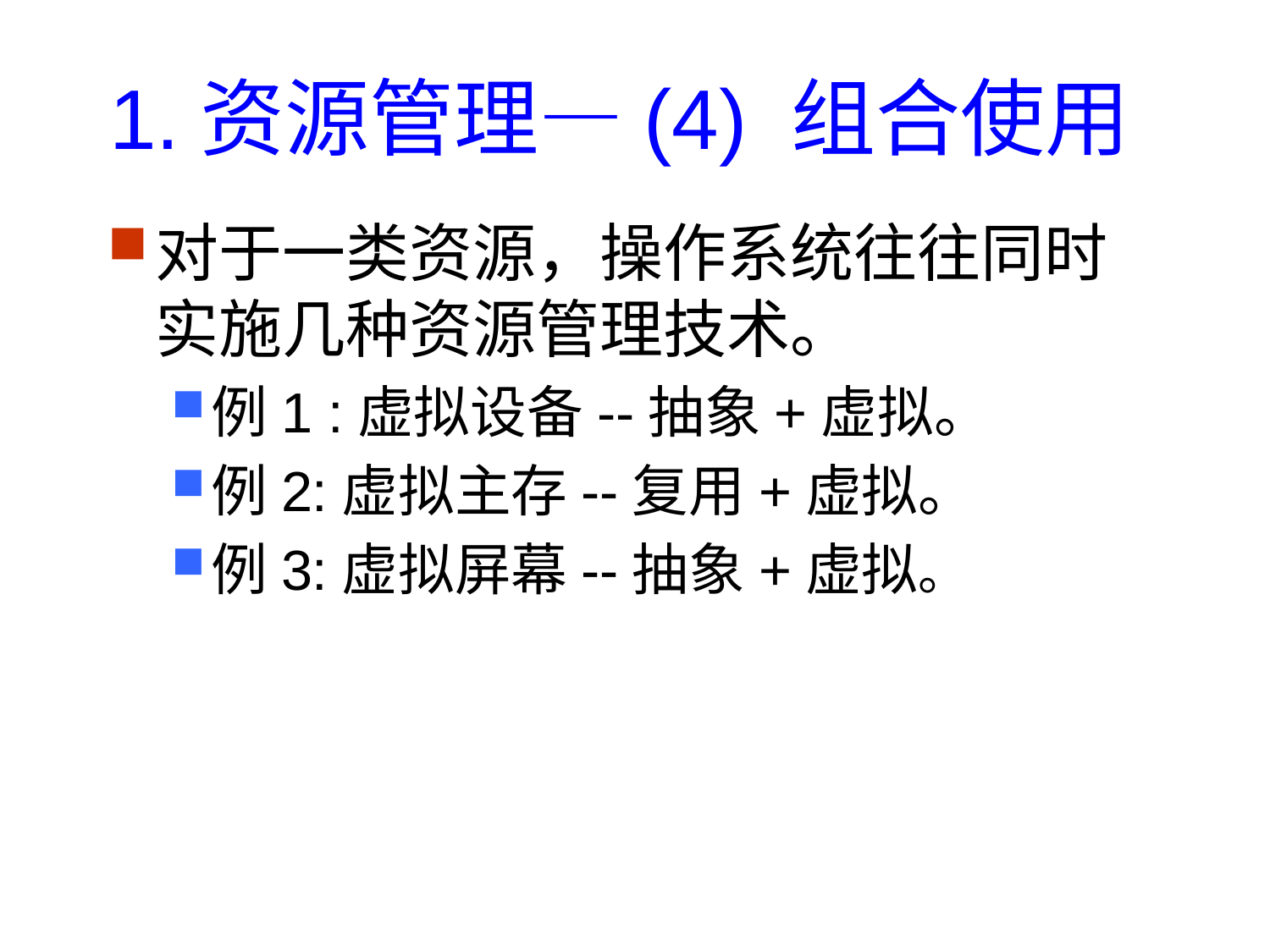

# 1.资源管理—(4) 组合使用
对于一类资源，操作系统往往同时实施几种资源管理技术。
例1 :虚拟设备--抽象+虚拟。
例2:虚拟主存--复用+虚拟。
例3:虚拟屏幕--抽象+虚拟。